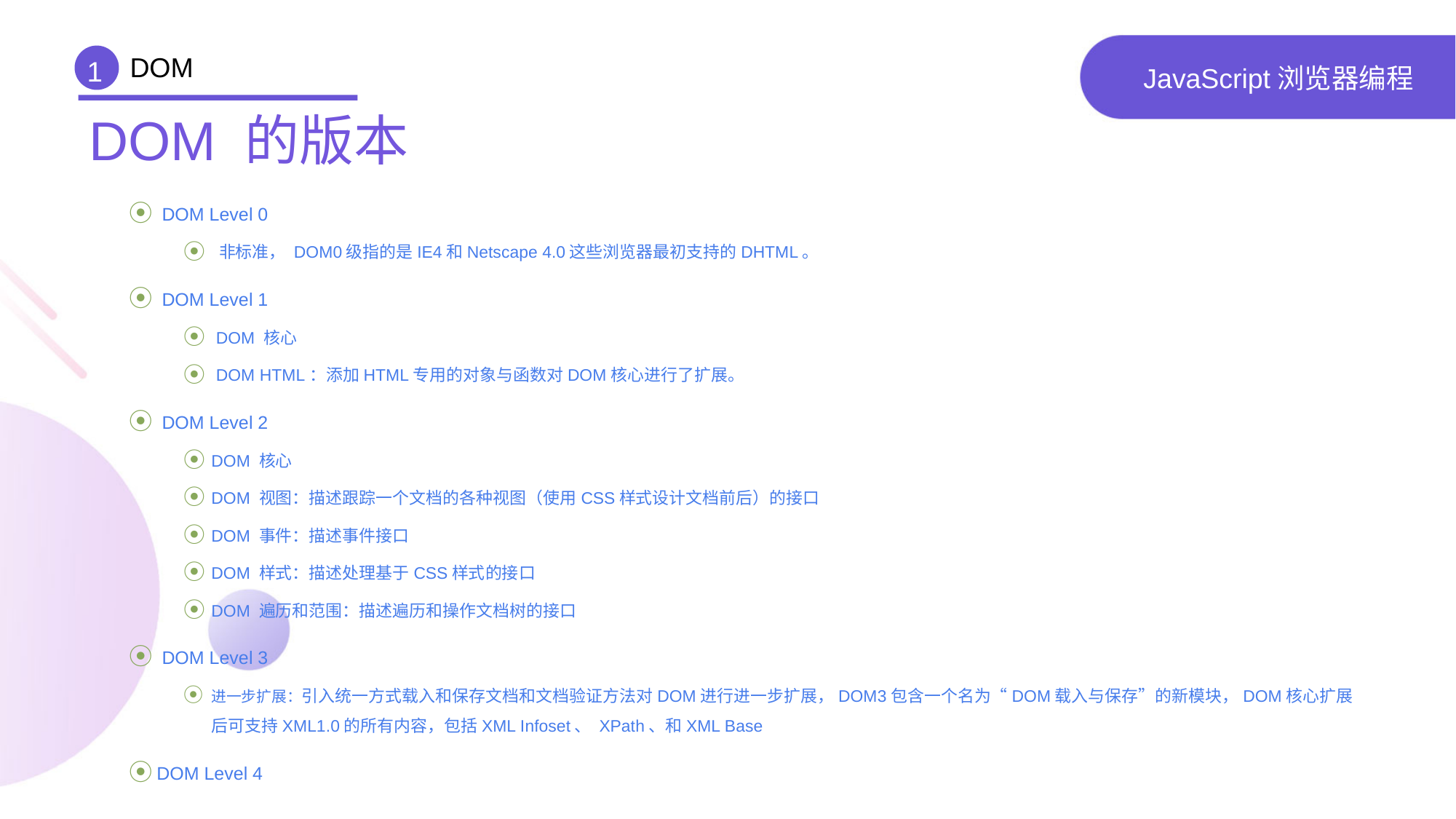

DOM
1
# JavaScript浏览器编程
DOM 的版本
 DOM Level 0
 非标准， DOM0级指的是IE4和Netscape 4.0这些浏览器最初支持的DHTML。
 DOM Level 1
 DOM 核心
 DOM HTML：添加HTML专用的对象与函数对DOM核心进行了扩展。
 DOM Level 2
DOM 核心
DOM 视图：描述跟踪一个文档的各种视图（使用CSS样式设计文档前后）的接口
DOM 事件：描述事件接口
DOM 样式：描述处理基于CSS样式的接口
DOM 遍历和范围：描述遍历和操作文档树的接口
 DOM Level 3
进一步扩展：引入统一方式载入和保存文档和文档验证方法对DOM进行进一步扩展，DOM3包含一个名为“DOM载入与保存”的新模块，DOM核心扩展后可支持XML1.0的所有内容，包括XML Infoset、 XPath、和XML Base
DOM Level 4